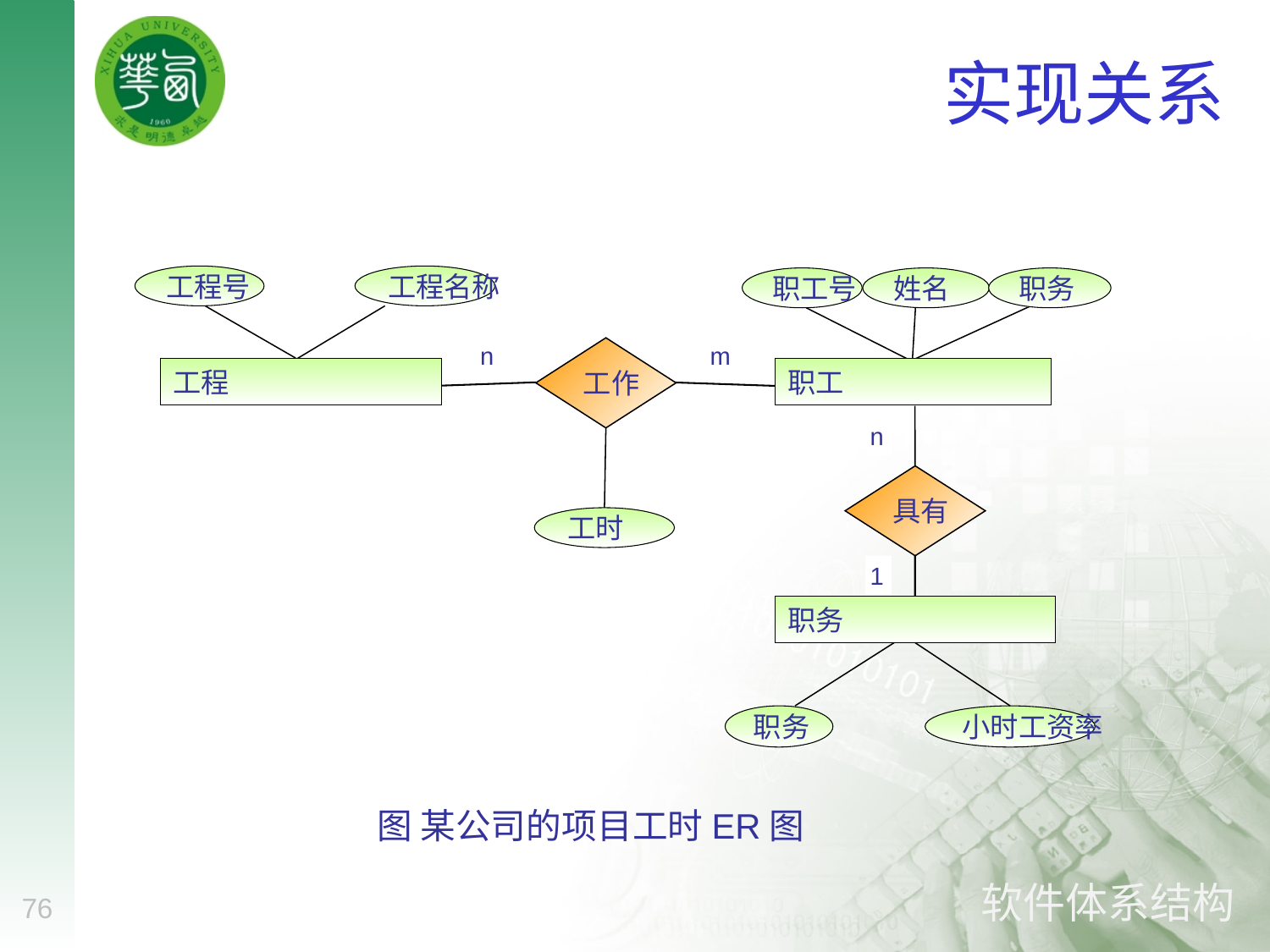

# 实现关系
工程号
工程名称
职工号
姓名
职务

n
m
工作
工程
职工

n
具有
工时

1
职务

职务
小时工资率
图 某公司的项目工时ER图
76